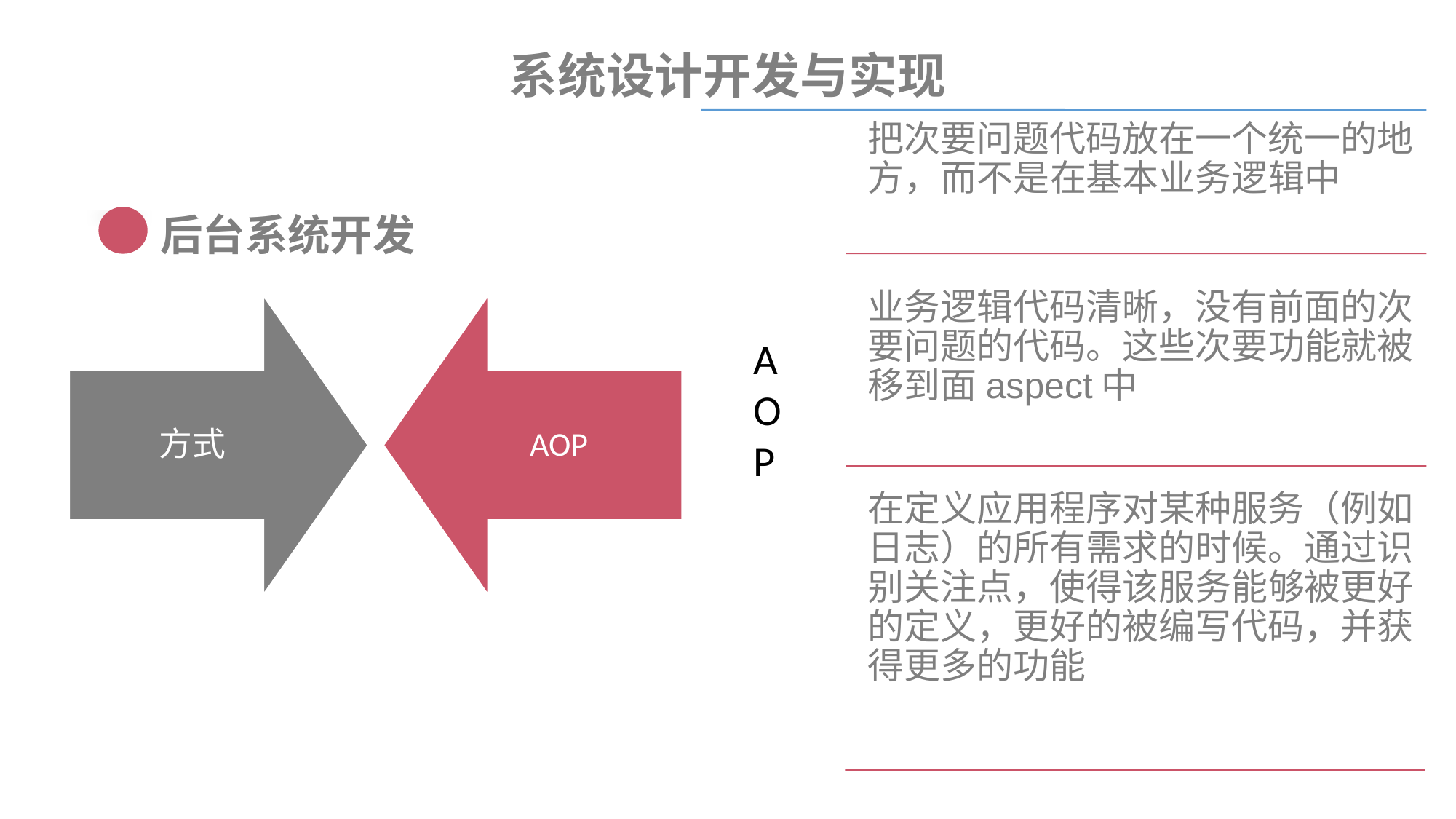

系统设计开发与实现

把次要问题代码放在一个统一的地方，而不是在基本业务逻辑中
业务逻辑代码清晰，没有前面的次要问题的代码。这些次要功能就被移到面aspect中
在定义应用程序对某种服务（例如日志）的所有需求的时候。通过识别关注点，使得该服务能够被更好的定义，更好的被编写代码，并获得更多的功能
A
O
P
后台系统开发

方式
AOP